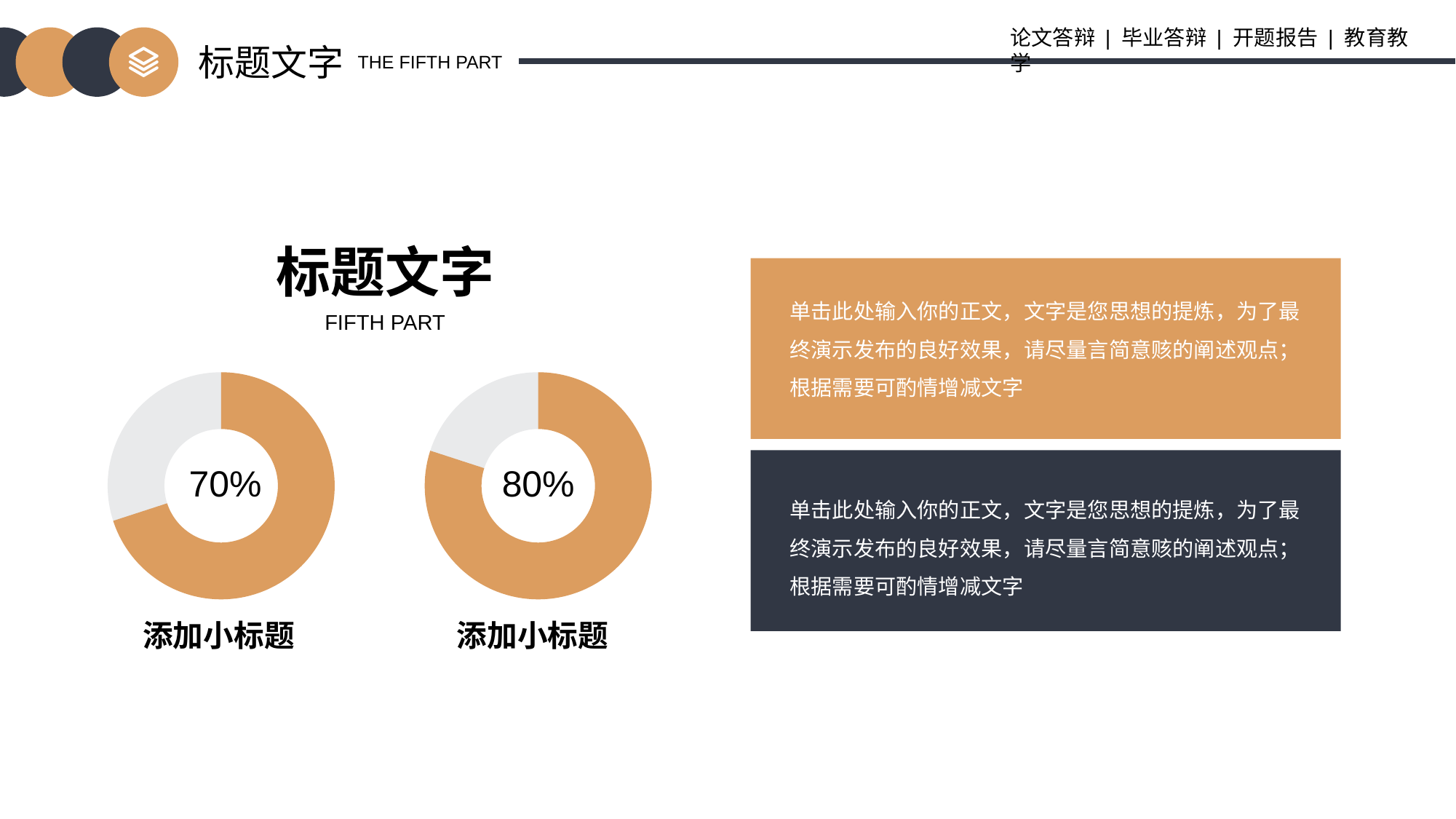

论文答辩 | 毕业答辩 | 开题报告 | 教育教学

标题文字
THE FIFTH PART

标题文字

单击此处输入你的正文，文字是您思想的提炼，为了最终演示发布的良好效果，请尽量言简意赅的阐述观点；根据需要可酌情增减文字
FIFTH PART

### Chart

| Category | Sales |
|---|---|
| 1 | 70.0 |
| 2 | 30.0 |

### Chart

| Category | Sales |
|---|---|
| 1 | 80.0 |
| 2 | 20.0 |
70%
80%
单击此处输入你的正文，文字是您思想的提炼，为了最终演示发布的良好效果，请尽量言简意赅的阐述观点；根据需要可酌情增减文字
添加小标题
添加小标题